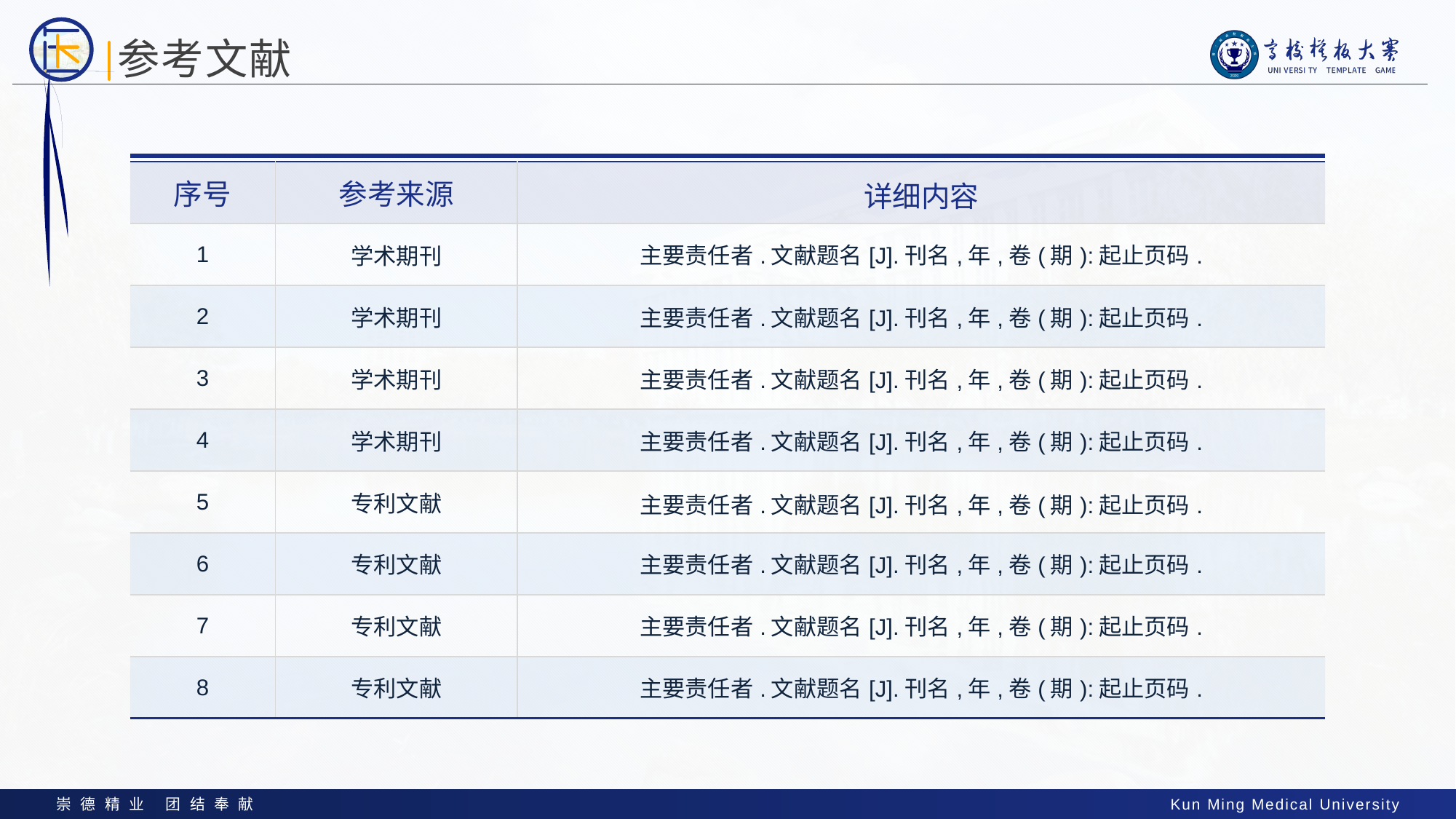

# 参考文献
| 序号 | 参考来源 | 详细内容 |
| --- | --- | --- |
| 1 | 学术期刊 | 主要责任者.文献题名[J].刊名,年,卷(期):起止页码. |
| 2 | 学术期刊 | 主要责任者.文献题名[J].刊名,年,卷(期):起止页码. |
| 3 | 学术期刊 | 主要责任者.文献题名[J].刊名,年,卷(期):起止页码. |
| 4 | 学术期刊 | 主要责任者.文献题名[J].刊名,年,卷(期):起止页码. |
| 5 | 专利文献 | 主要责任者.文献题名[J].刊名,年,卷(期):起止页码. |
| 6 | 专利文献 | 主要责任者.文献题名[J].刊名,年,卷(期):起止页码. |
| 7 | 专利文献 | 主要责任者.文献题名[J].刊名,年,卷(期):起止页码. |
| 8 | 专利文献 | 主要责任者.文献题名[J].刊名,年,卷(期):起止页码. |